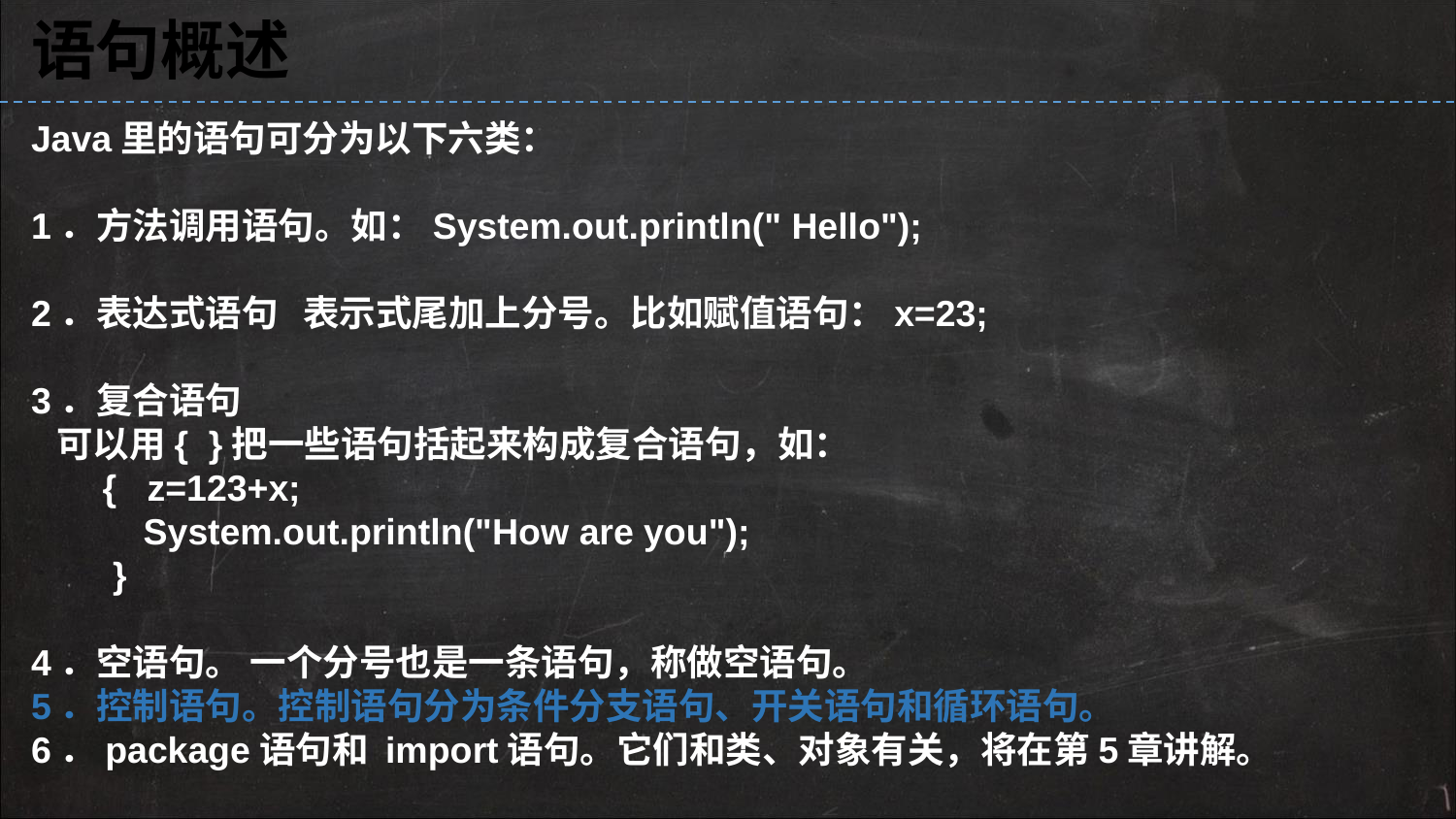

语句概述
Java里的语句可分为以下六类：

1．方法调用语句。如：System.out.println(" Hello");

2．表达式语句   表示式尾加上分号。比如赋值语句：x=23;

3．复合语句
  可以用{  }把一些语句括起来构成复合语句，如：
       {   z=123+x;
           System.out.println("How are you");
        }

4．空语句。 一个分号也是一条语句，称做空语句。
5．控制语句。控制语句分为条件分支语句、开关语句和循环语句。
6．package语句和 import语句。它们和类、对象有关，将在第5章讲解。